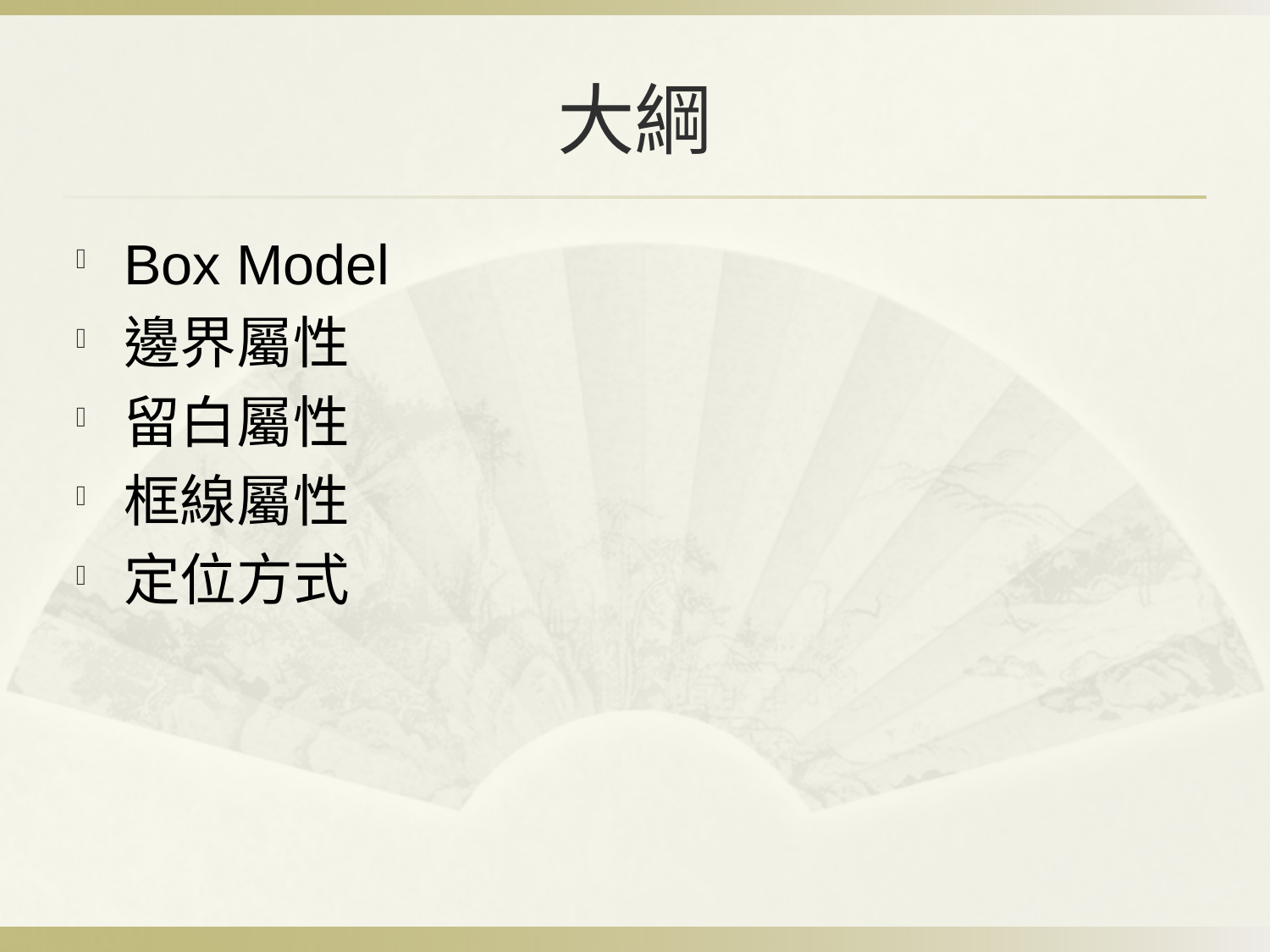

# 大綱
Box Model
邊界屬性
留白屬性
框線屬性
定位方式